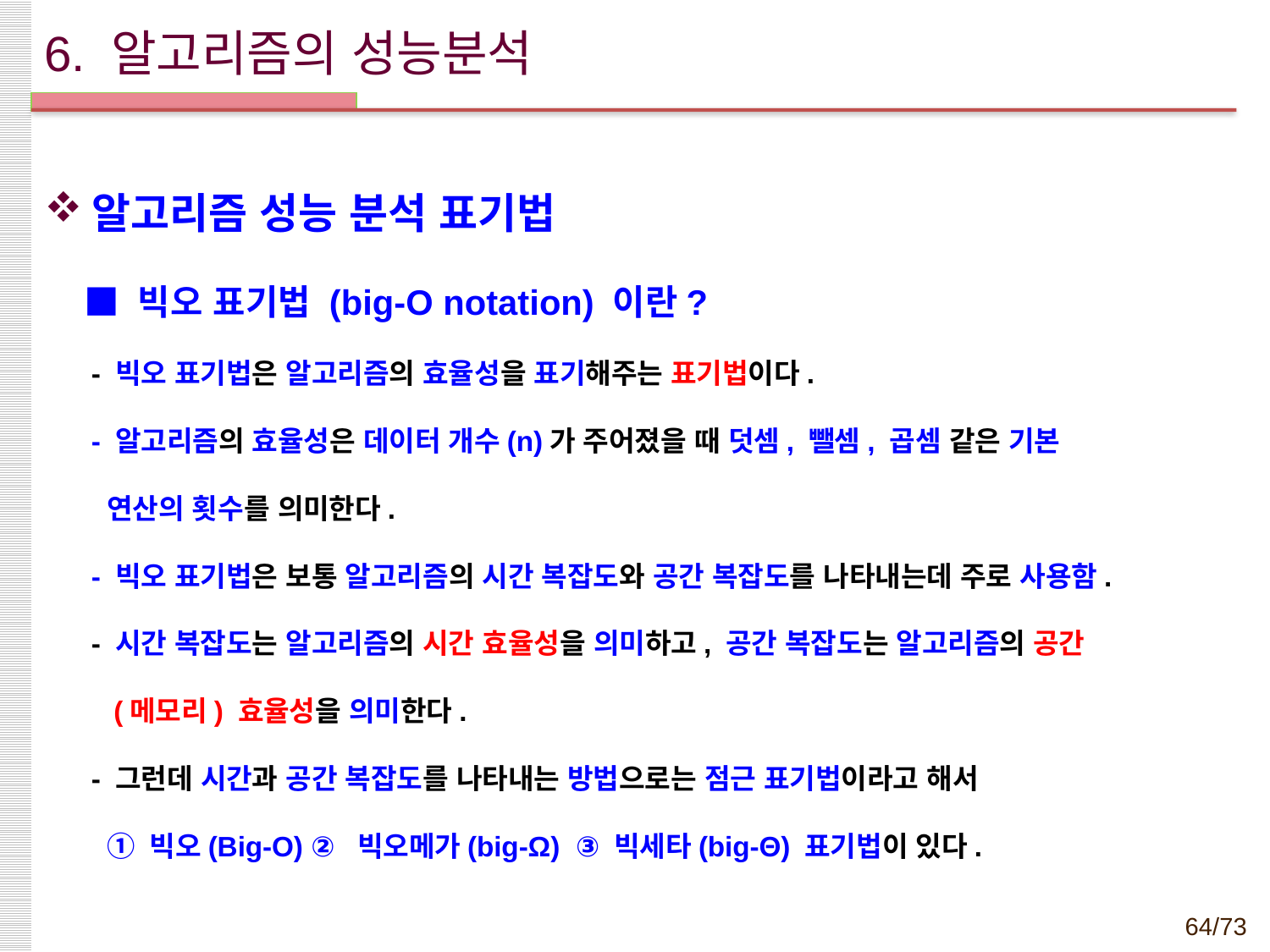

# 6. 알고리즘의 성능분석
알고리즘 성능 분석 표기법
    ■ 빅오 표기법 (big-O notation) 이란?
      - 빅오 표기법은 알고리즘의 효율성을 표기해주는 표기법이다.
      - 알고리즘의 효율성은 데이터 개수(n)가 주어졌을 때 덧셈, 뺄셈, 곱셈 같은 기본
        연산의 횟수를 의미한다.
      - 빅오 표기법은 보통 알고리즘의 시간 복잡도와 공간 복잡도를 나타내는데 주로 사용함.
      - 시간 복잡도는 알고리즘의 시간 효율성을 의미하고, 공간 복잡도는 알고리즘의 공간
        (메모리) 효율성을 의미한다.
      - 그런데 시간과 공간 복잡도를 나타내는 방법으로는 점근 표기법이라고 해서
        ① 빅오(Big-O) ②  빅오메가(big-Ω)  ③ 빅세타(big-Θ) 표기법이 있다.